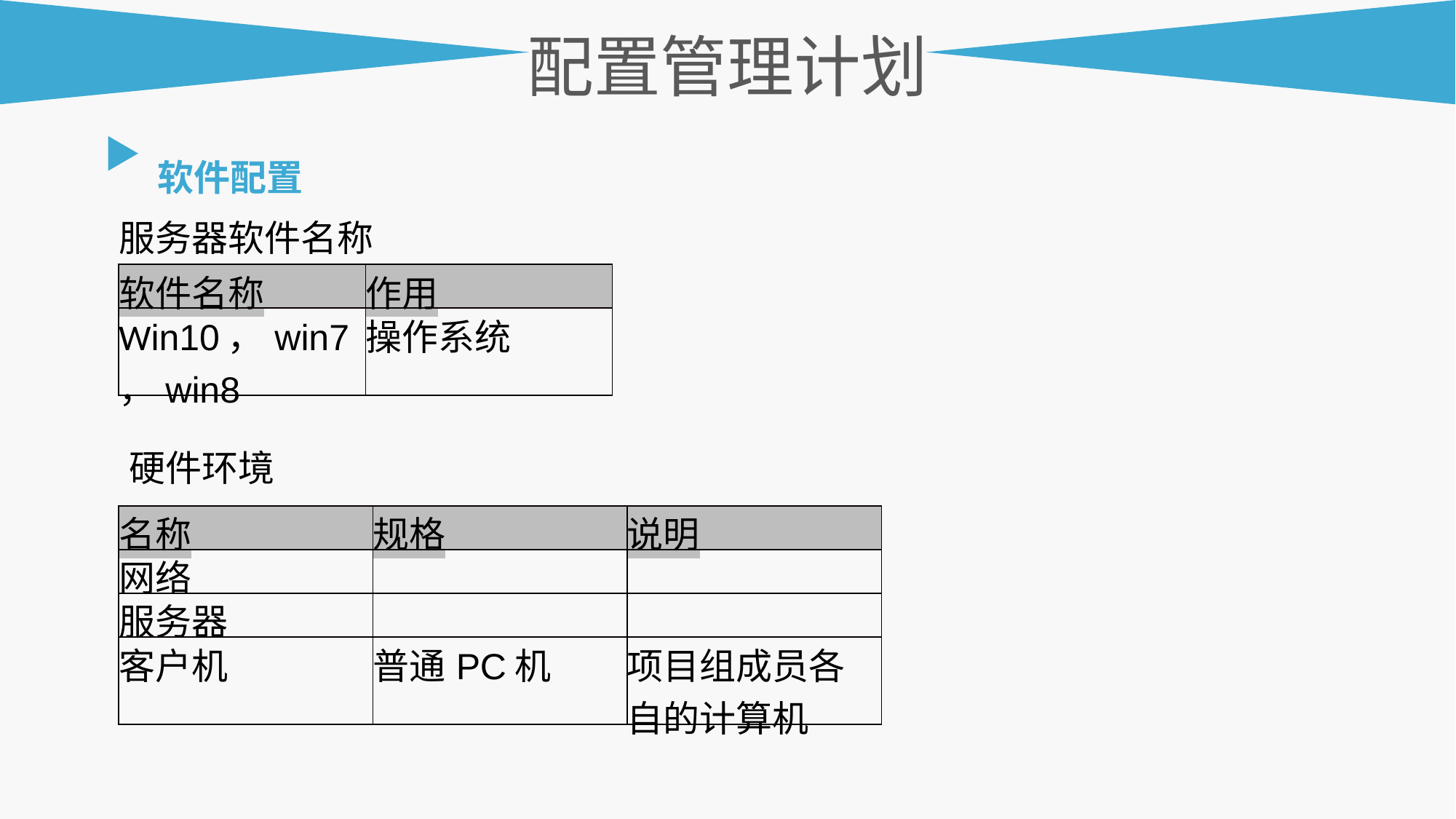

配置管理计划
软件配置

服务器软件名称
| 软件名称 | 作用 |
| --- | --- |
| Win10，win7，win8 | 操作系统 |
硬件环境
| 名称 | 规格 | 说明 |
| --- | --- | --- |
| 网络 |  |  |
| 服务器 |  |  |
| 客户机 | 普通PC机 | 项目组成员各自的计算机 |